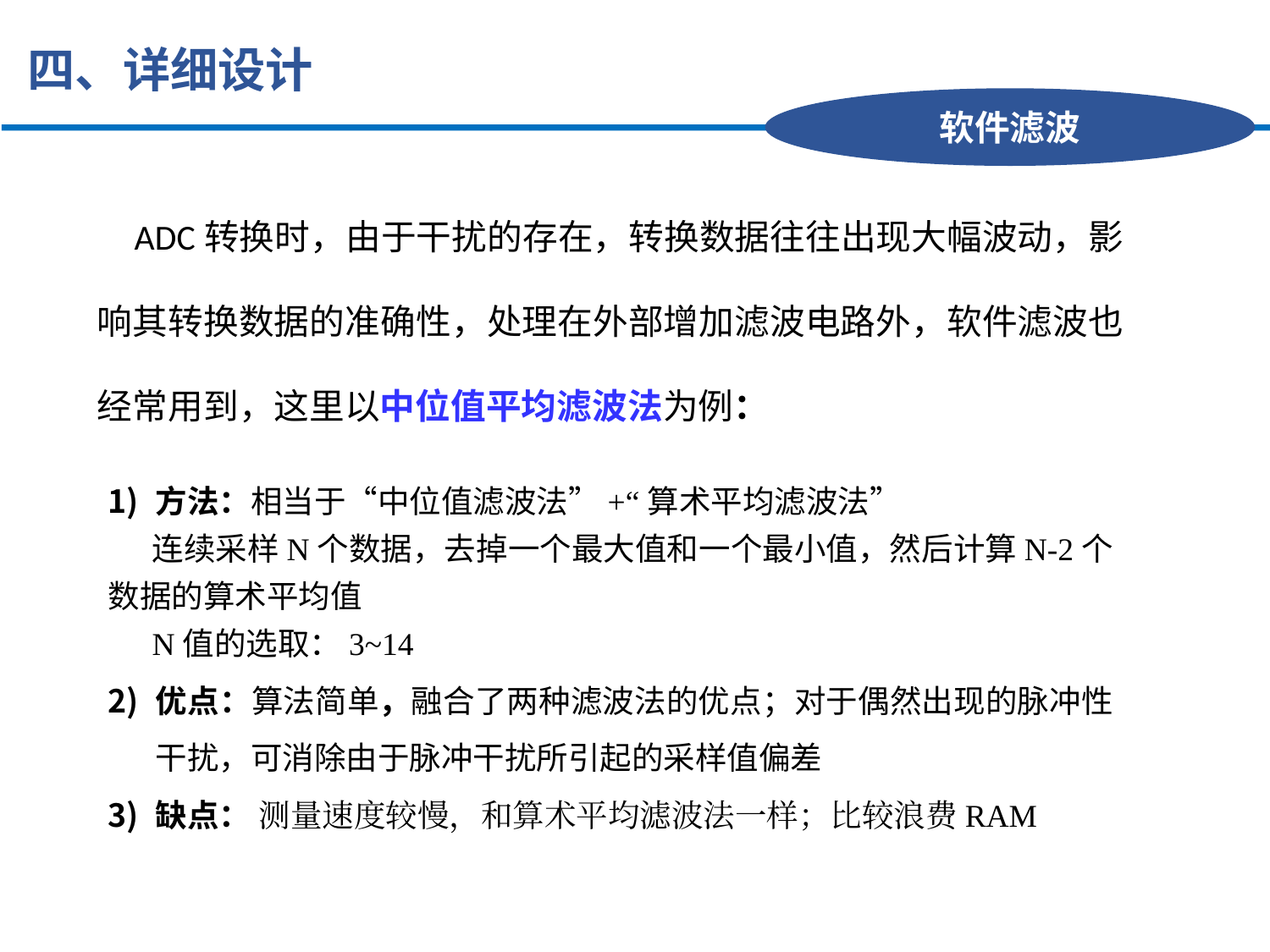

四、详细设计
软件滤波

ADC转换时，由于干扰的存在，转换数据往往出现大幅波动，影响其转换数据的准确性，处理在外部增加滤波电路外，软件滤波也经常用到，这里以中位值平均滤波法为例：
方法：相当于“中位值滤波法”+“算术平均滤波法”
连续采样N个数据，去掉一个最大值和一个最小值，然后计算N-2个数据的算术平均值
N值的选取：3~14
优点：算法简单，融合了两种滤波法的优点；对于偶然出现的脉冲性干扰，可消除由于脉冲干扰所引起的采样值偏差
缺点： 测量速度较慢，和算术平均滤波法一样；比较浪费RAM